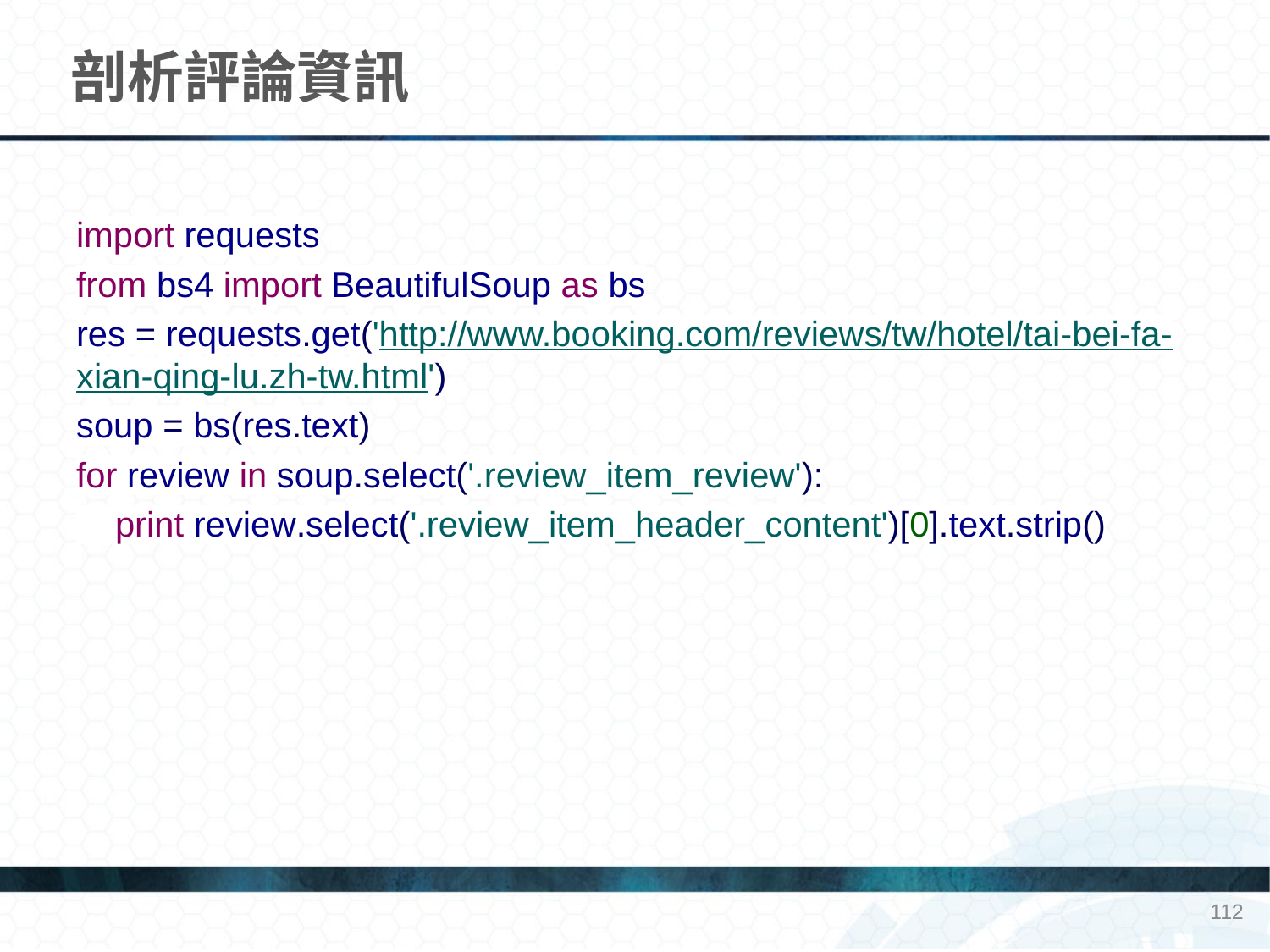

# 剖析評論資訊
import requests
from bs4 import BeautifulSoup as bs
res = requests.get('http://www.booking.com/reviews/tw/hotel/tai-bei-fa-xian-qing-lu.zh-tw.html')
soup = bs(res.text)
for review in soup.select('.review_item_review'):
    print review.select('.review_item_header_content')[0].text.strip()
112